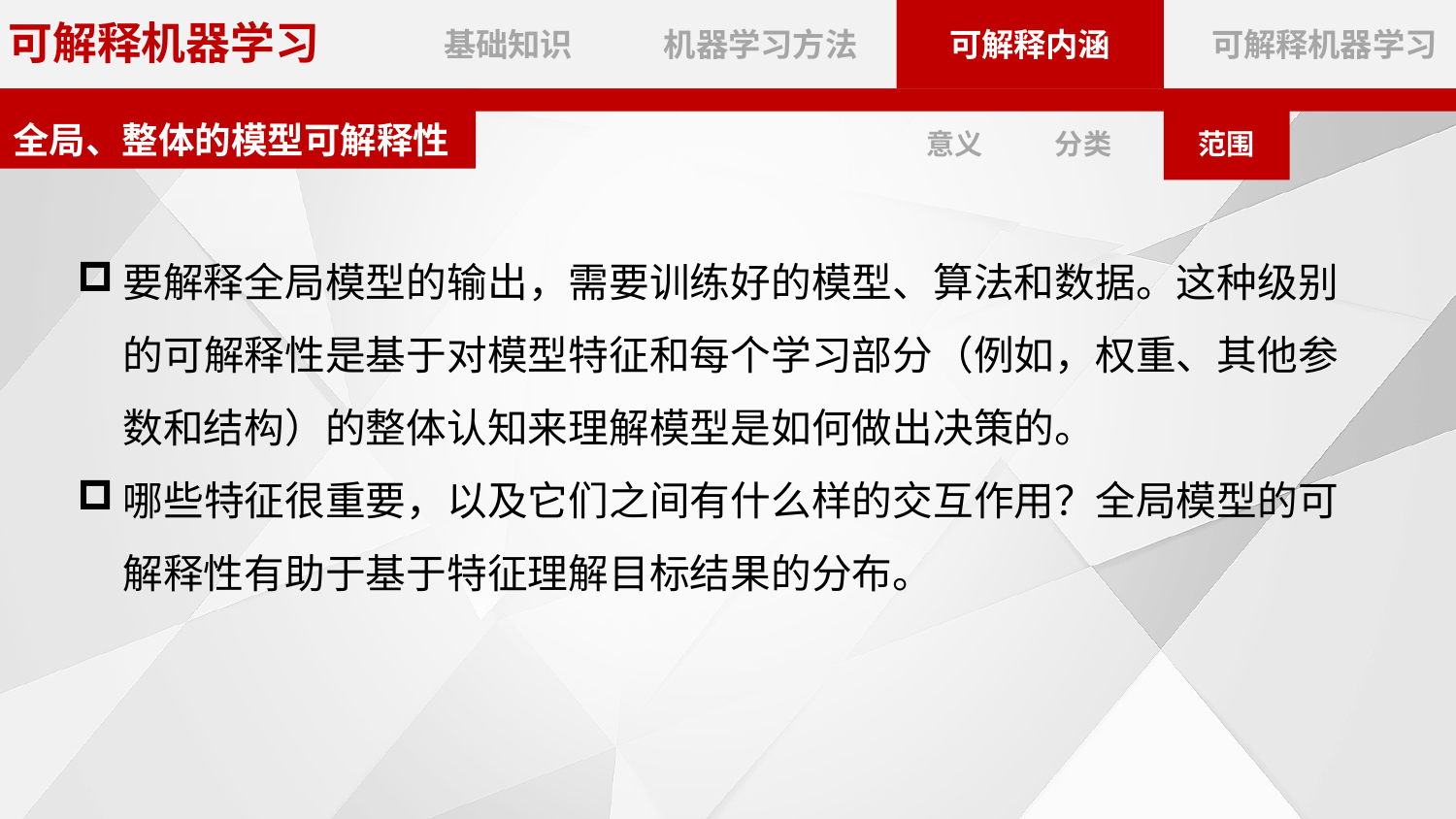

全局、整体的模型可解释性
要解释全局模型的输出，需要训练好的模型、算法和数据。这种级别的可解释性是基于对模型特征和每个学习部分（例如，权重、其他参数和结构）的整体认知来理解模型是如何做出决策的。
哪些特征很重要，以及它们之间有什么样的交互作用？全局模型的可解释性有助于基于特征理解目标结果的分布。